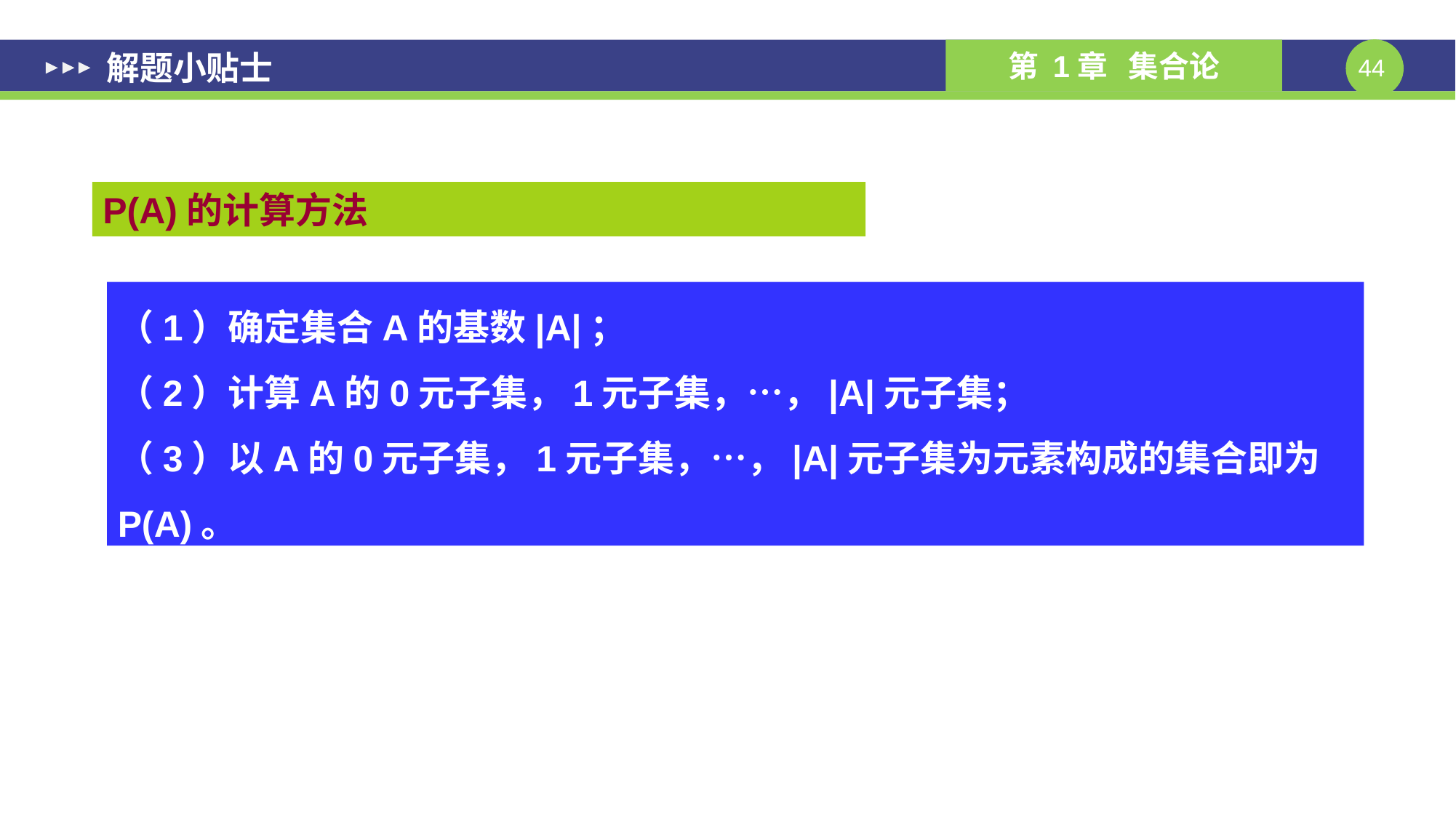

解题小贴士
P(A)的计算方法
（1）确定集合A的基数|A|；
（2）计算A的0元子集，1元子集，…，|A|元子集；
（3）以A的0元子集，1元子集，…，|A|元子集为元素构成的集合即为P(A)。